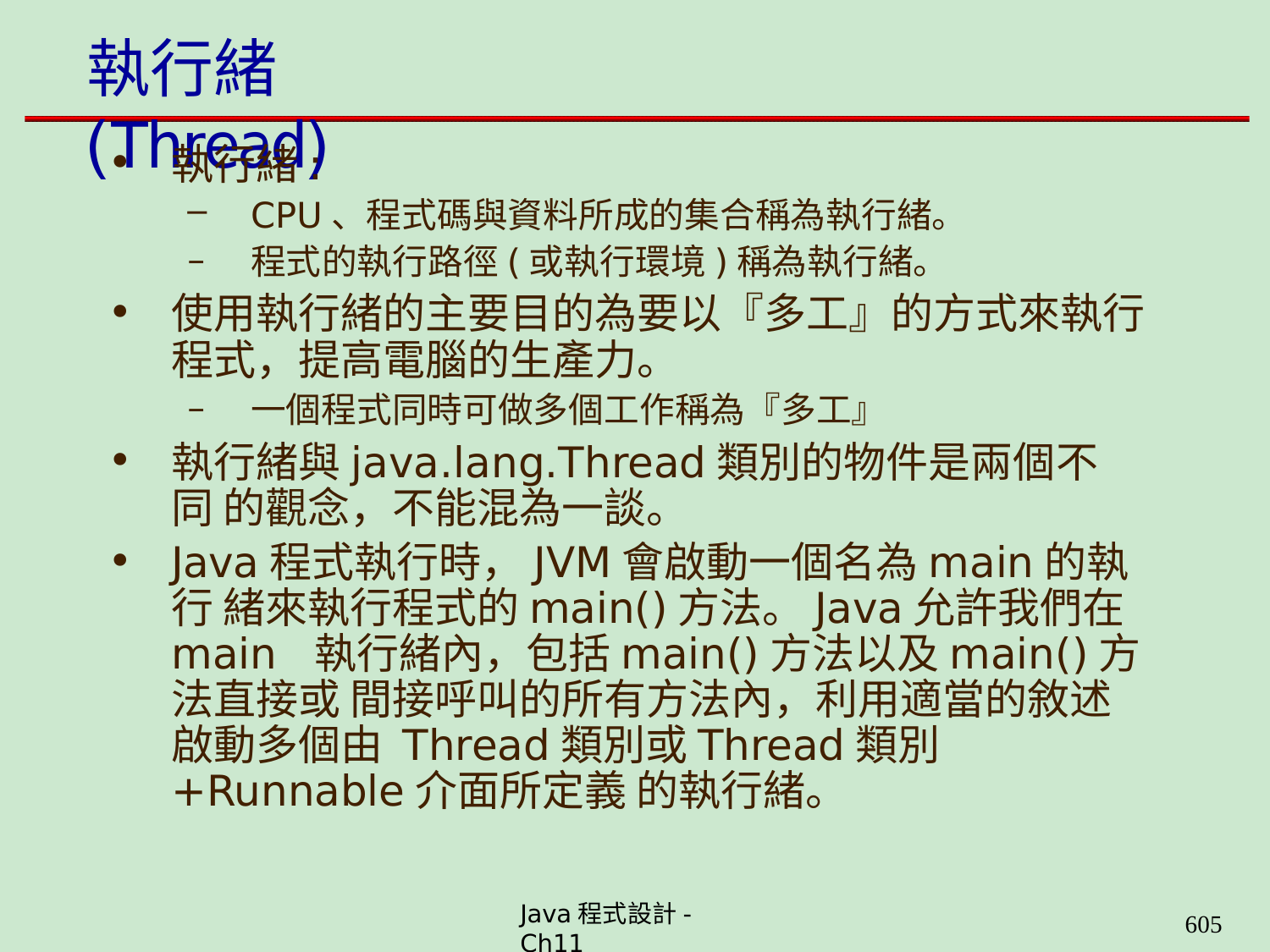

# 執行緒(Thread)
執行緒:
CPU、程式碼與資料所成的集合稱為執行緒。
程式的執行路徑(或執行環境)稱為執行緒。
使用執行緒的主要目的為要以『多工』的方式來執行 程式，提高電腦的生產力。
一個程式同時可做多個工作稱為『多工』
執行緒與java.lang.Thread類別的物件是兩個不同 的觀念，不能混為一談。
Java程式執行時，JVM會啟動一個名為main的執行 緒來執行程式的main()方法。Java允許我們在main  執行緒內，包括main()方法以及main()方法直接或 間接呼叫的所有方法內，利用適當的敘述啟動多個由 Thread類別或Thread類別+Runnable介面所定義 的執行緒。
Java程式設計-Ch11
605